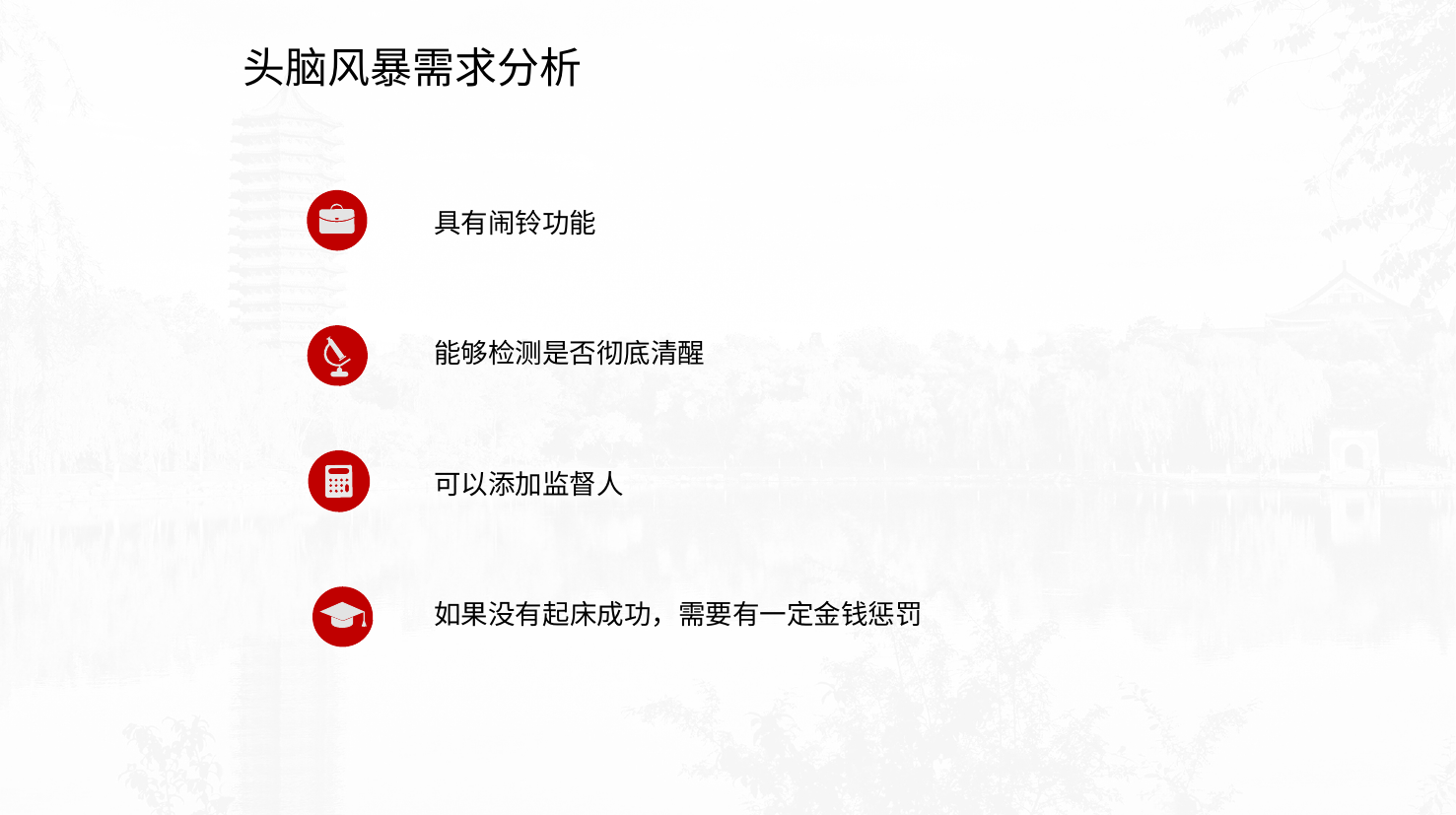

头脑风暴需求分析

具有闹铃功能

能够检测是否彻底清醒

可以添加监督人

如果没有起床成功，需要有一定金钱惩罚

点击添加文本

点击添加文本

点击添加文本

点击添加文本